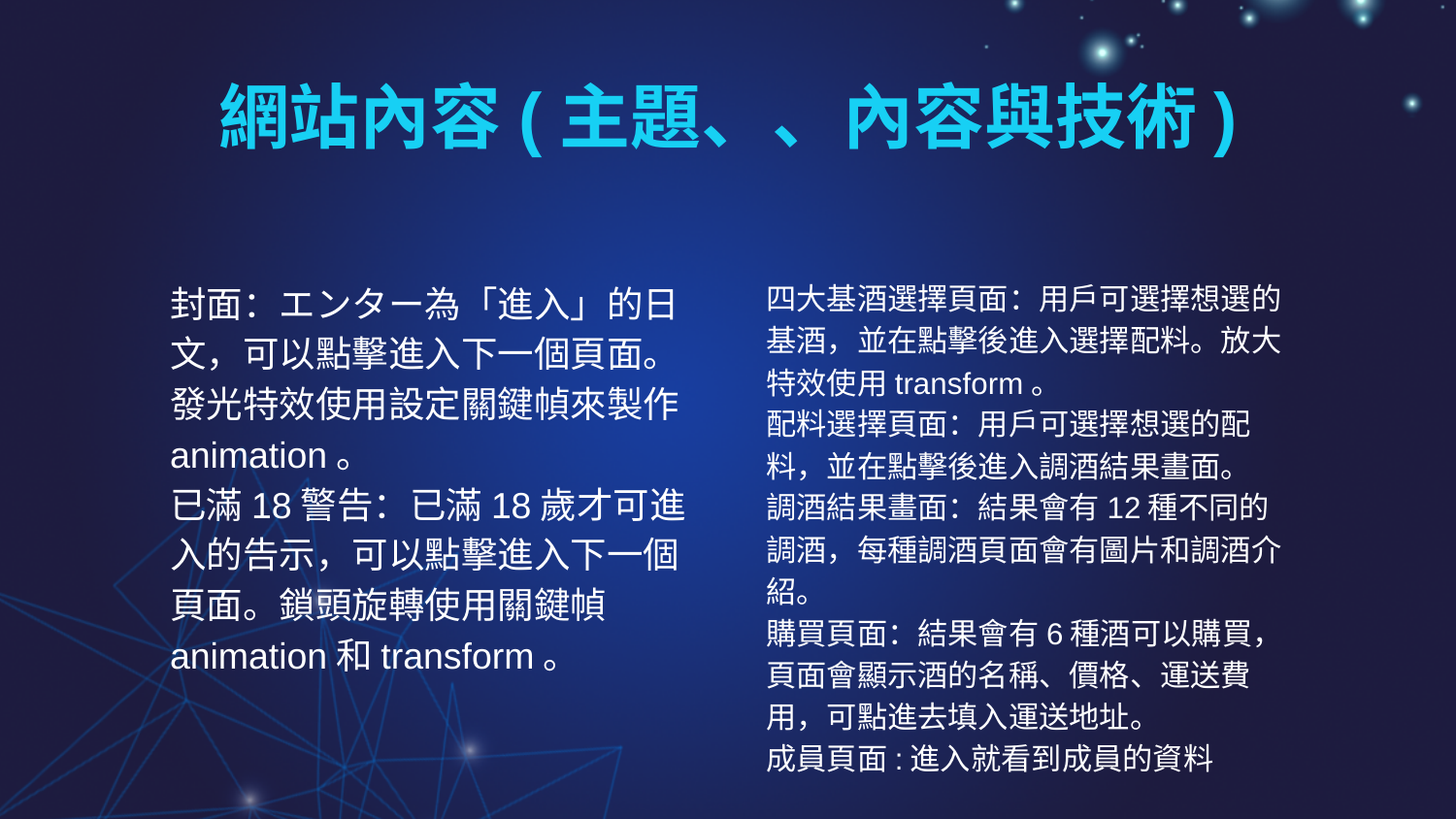

# 網站內容(主題、、內容與技術)
封面：エンター為「進入」的日文，可以點擊進入下一個頁面。發光特效使用設定關鍵幀來製作animation。
已滿18警告：已滿18歲才可進入的告示，可以點擊進入下一個頁面。鎖頭旋轉使用關鍵幀animation和transform。

四大基酒選擇頁面：用戶可選擇想選的基酒，並在點擊後進入選擇配料。放大特效使用transform。
配料選擇頁面：用戶可選擇想選的配料，並在點擊後進入調酒結果畫面。
調酒結果畫面：結果會有12種不同的調酒，每種調酒頁面會有圖片和調酒介紹。
購買頁面：結果會有6種酒可以購買，頁面會顯示酒的名稱、價格、運送費用，可點進去填入運送地址。
成員頁面:進入就看到成員的資料